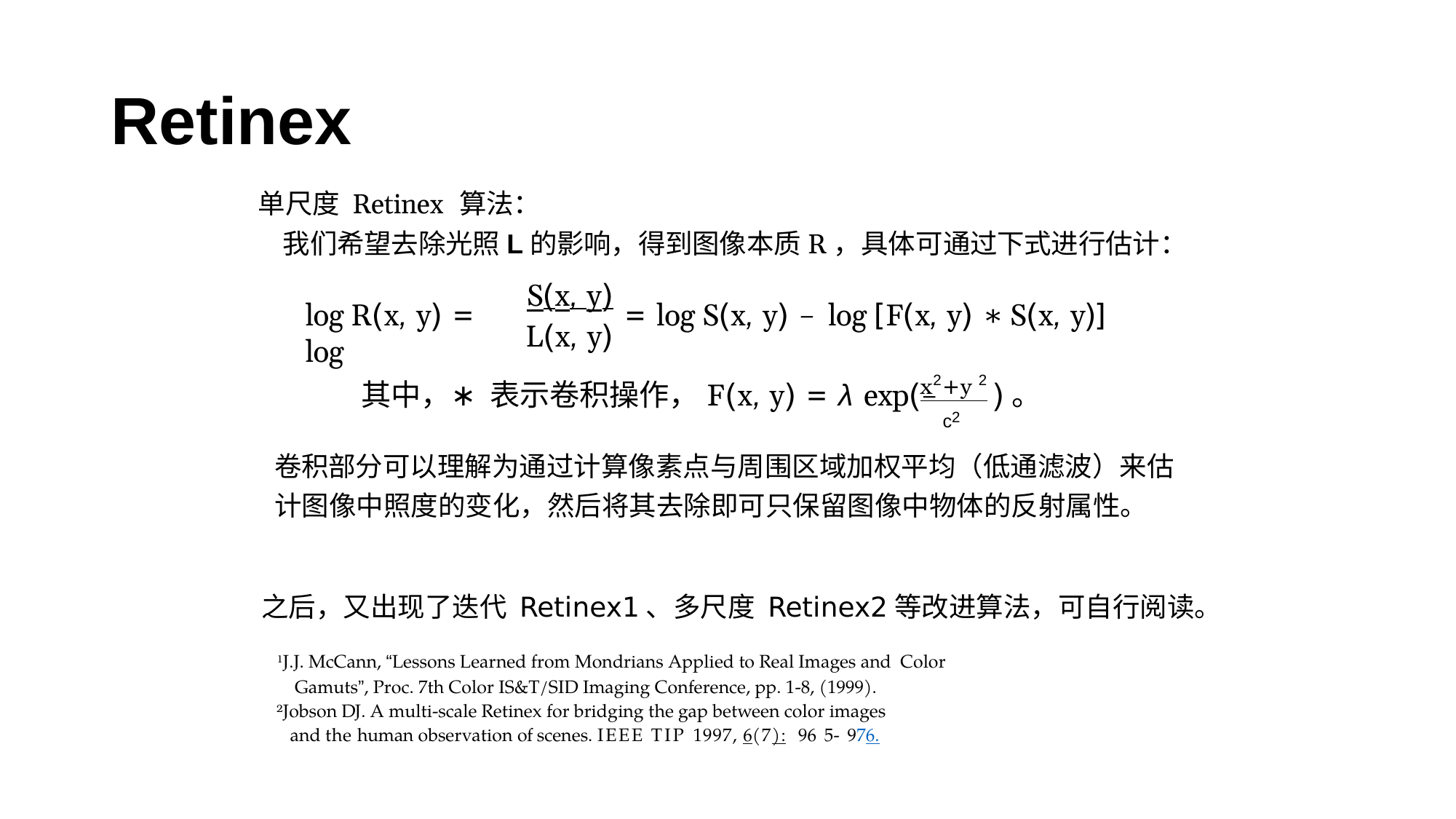

# Retinex

单尺度 Retinex 算法：
   我们希望去除光照L的影响，得到图像本质R，具体可通过下式进行估计：

S(x, y)
L(x, y)
log R(x, y) = log
= log S(x, y) − log [F(x, y) ∗ S(x, y)]
2	2
x +y
其中，∗  表示卷积操作，F(x, y) = λ exp(−	)。
c2

卷积部分可以理解为通过计算像素点与周围区域加权平均（低通滤波）来估计图像中照度的变化，然后将其去除即可只保留图像中物体的反射属性。

之后，又出现了迭代 Retinex1、多尺度 Retinex2等改进算法，可自行阅读。
1J.J. McCann, “Lessons Learned from Mondrians Applied to Real Images and  Color
    Gamuts”, Proc. 7th Color IS&T/SID Imaging Conference, pp. 1-8, (1999).
2Jobson DJ. A multi-scale Retinex for bridging the gap between color images
   and the human observation of scenes. IEEE TIP 1997, 6(7): 965-976.